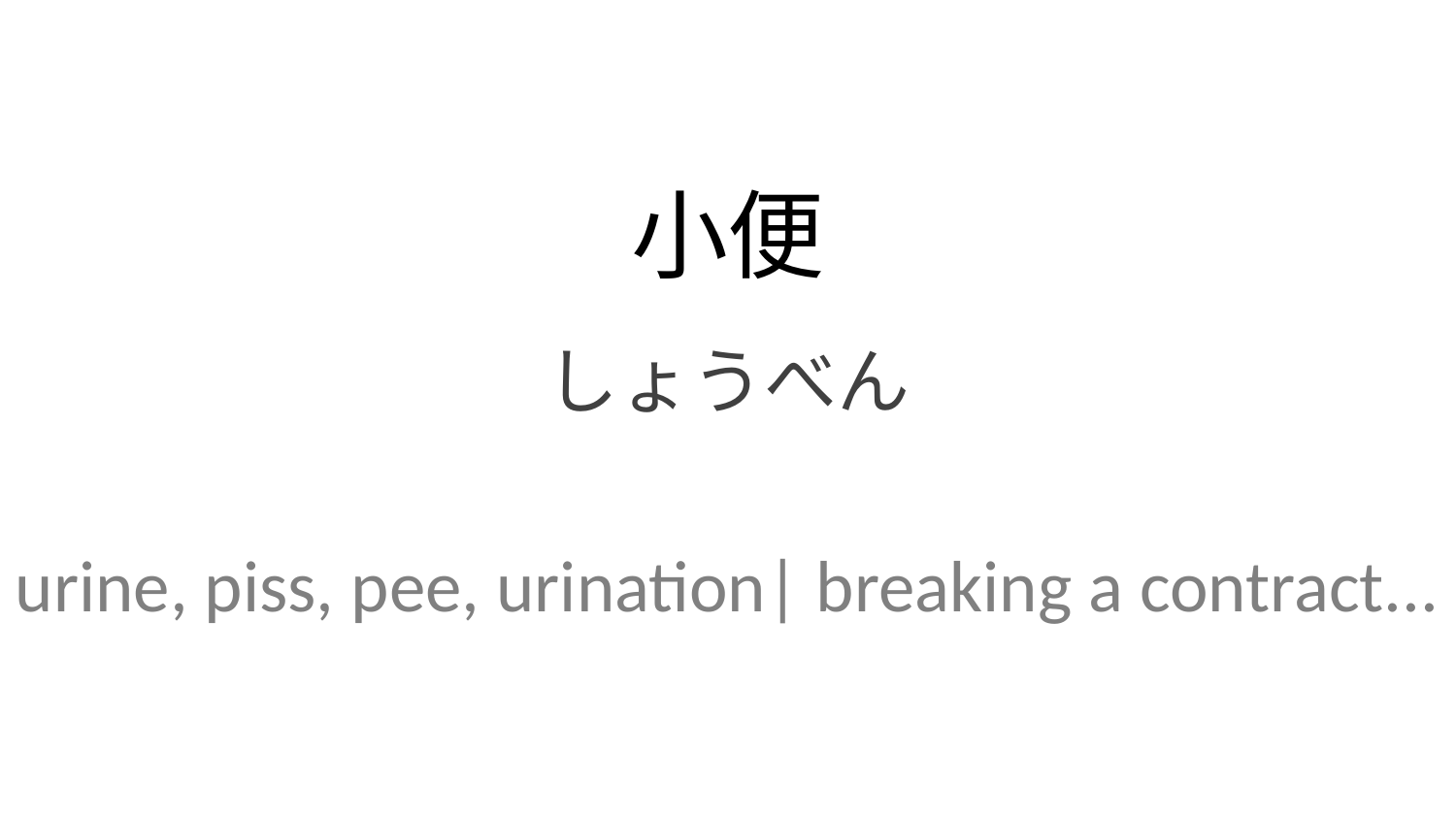

小便

しょうべん
urine, piss, pee, urination| breaking a contract...